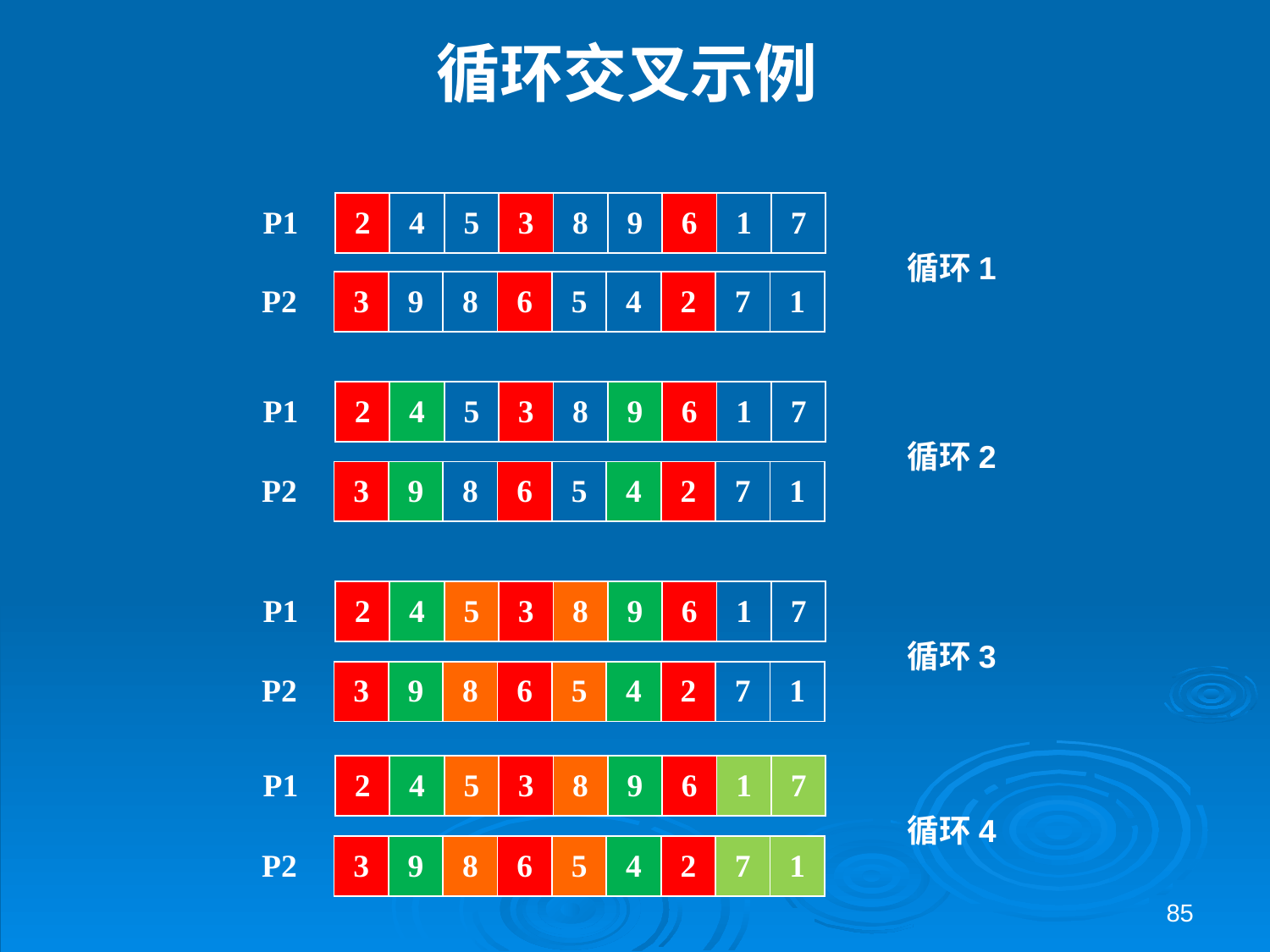

# 循环交叉示例
| P1 | 2 | 4 | 5 | 3 | 8 | 9 | 6 | 1 | 7 |
| --- | --- | --- | --- | --- | --- | --- | --- | --- | --- |
循环1
| P2 | 3 | 9 | 8 | 6 | 5 | 4 | 2 | 7 | 1 |
| --- | --- | --- | --- | --- | --- | --- | --- | --- | --- |
| P1 | 2 | 4 | 5 | 3 | 8 | 9 | 6 | 1 | 7 |
| --- | --- | --- | --- | --- | --- | --- | --- | --- | --- |
循环2
| P2 | 3 | 9 | 8 | 6 | 5 | 4 | 2 | 7 | 1 |
| --- | --- | --- | --- | --- | --- | --- | --- | --- | --- |
| P1 | 2 | 4 | 5 | 3 | 8 | 9 | 6 | 1 | 7 |
| --- | --- | --- | --- | --- | --- | --- | --- | --- | --- |
循环3
| P2 | 3 | 9 | 8 | 6 | 5 | 4 | 2 | 7 | 1 |
| --- | --- | --- | --- | --- | --- | --- | --- | --- | --- |
| P1 | 2 | 4 | 5 | 3 | 8 | 9 | 6 | 1 | 7 |
| --- | --- | --- | --- | --- | --- | --- | --- | --- | --- |
循环4
| P2 | 3 | 9 | 8 | 6 | 5 | 4 | 2 | 7 | 1 |
| --- | --- | --- | --- | --- | --- | --- | --- | --- | --- |
85